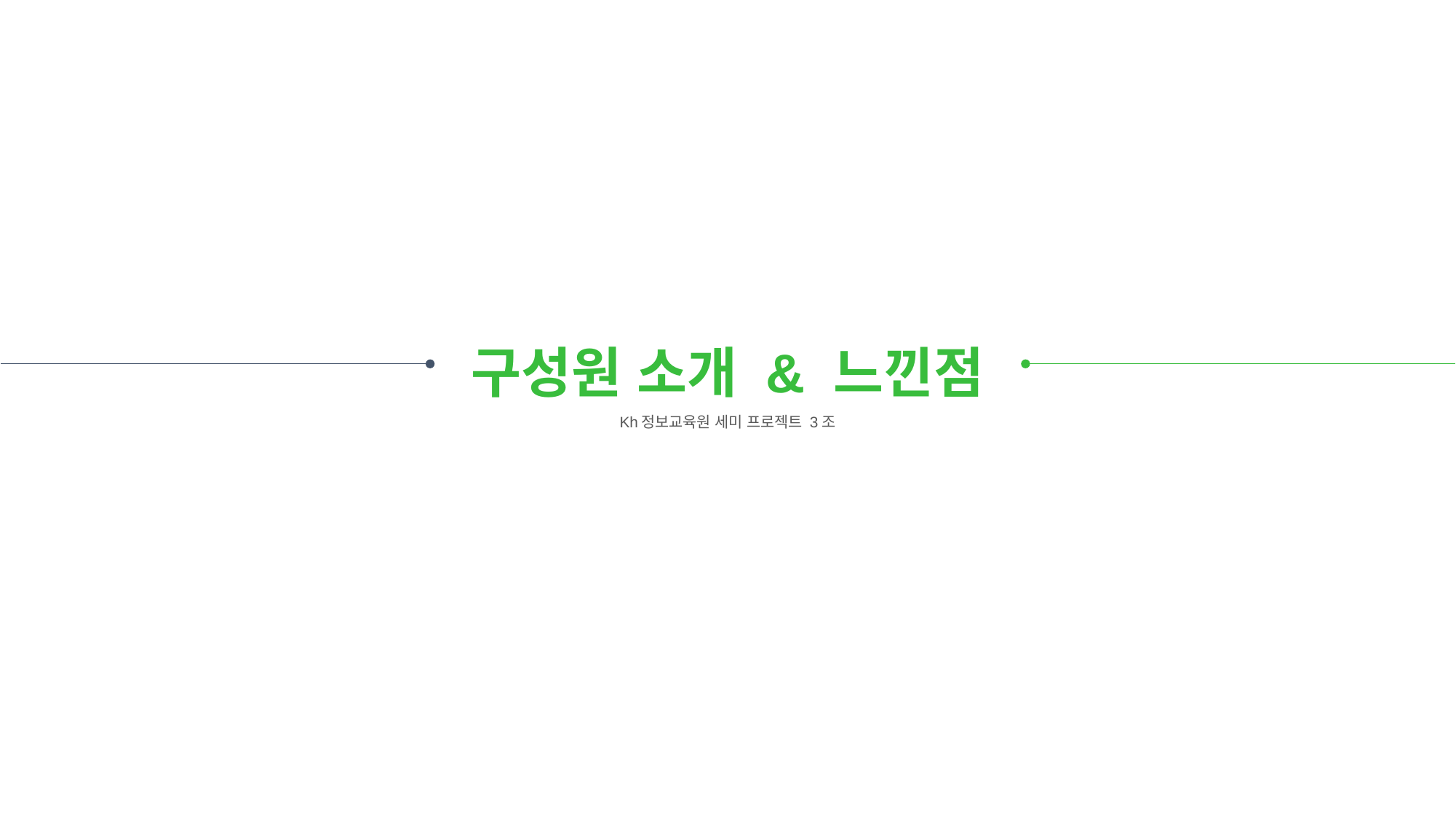

구성원 소개 & 느낀점
Kh정보교육원 세미 프로젝트 3조